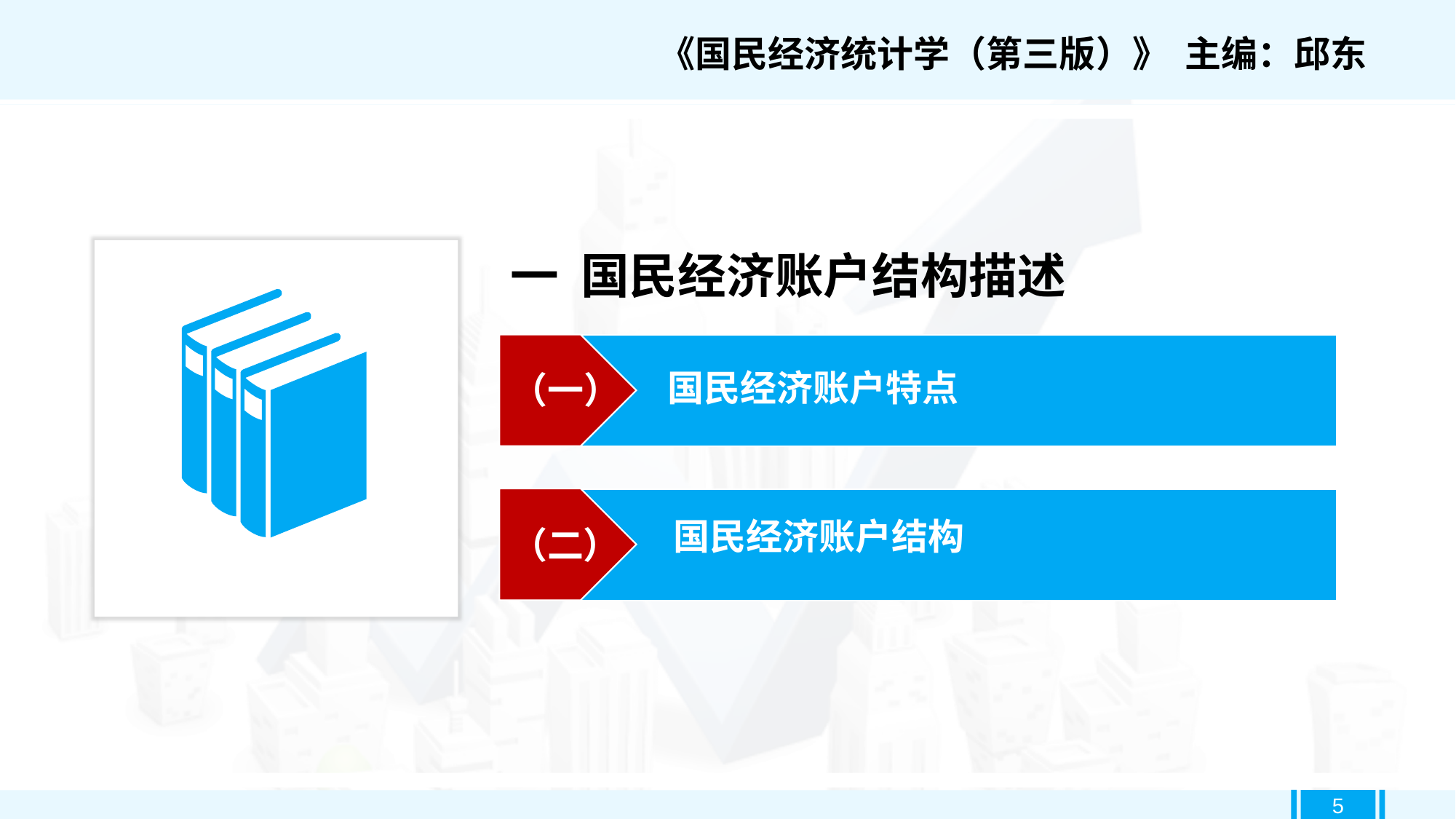

《国民经济统计学（第三版）》  主编：邱东

一  国民经济账户结构描述

（一）

国民经济账户特点

（二）

国民经济账户结构
5